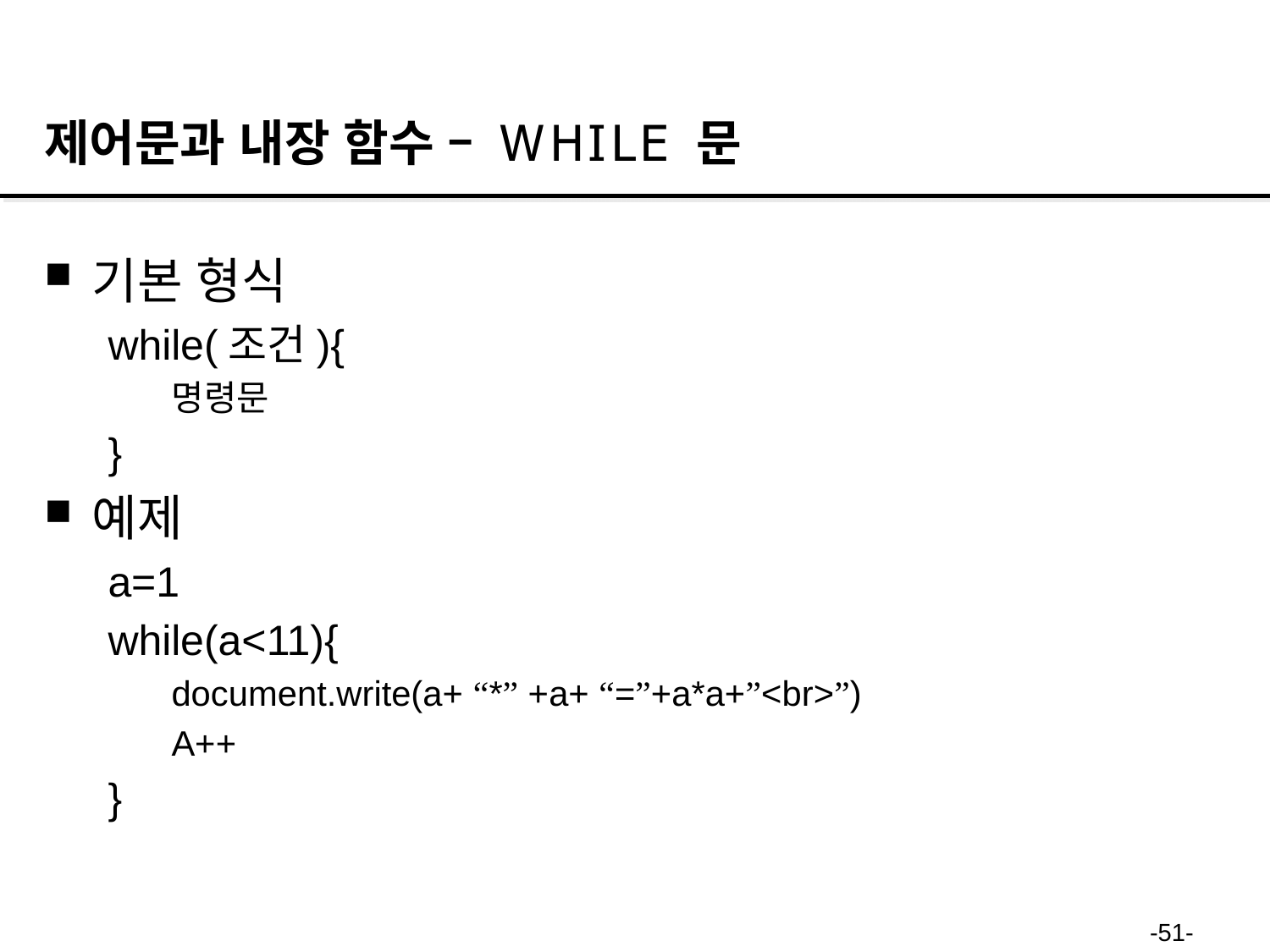

제어문과 내장 함수 – WHILE 문
기본 형식
while(조건){
명령문
}
예제
a=1
while(a<11){
document.write(a+ “*” +a+ “=”+a*a+”<br>”)
A++
}
-51-